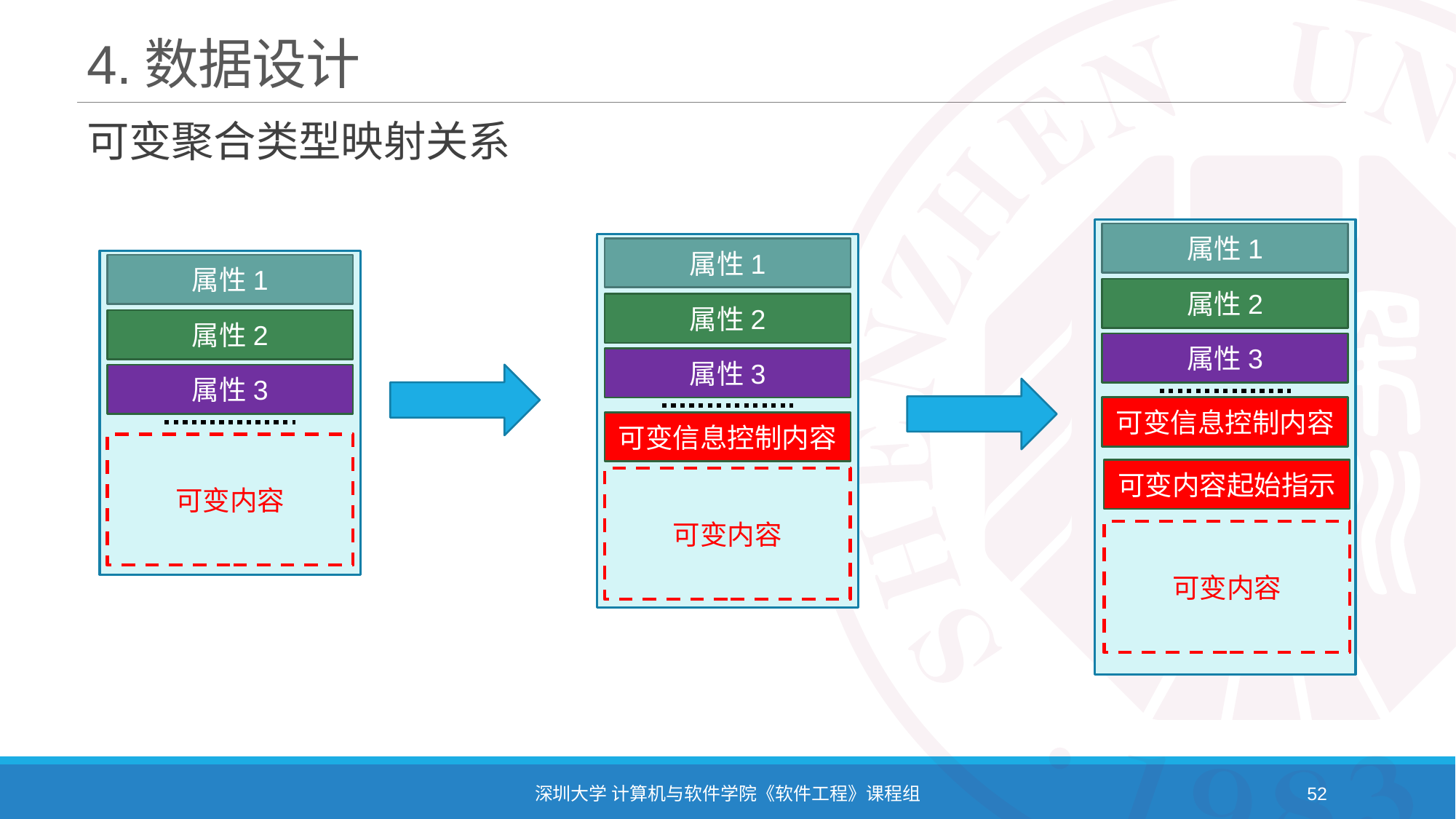

# 4.数据设计
可变聚合类型映射关系

属性1

属性1

属性1
属性2
属性2
属性2
属性3
属性3

属性3

可变信息控制内容
可变信息控制内容
可变内容
可变内容起始指示
可变内容
可变内容
深圳大学 计算机与软件学院《软件工程》课程组
52